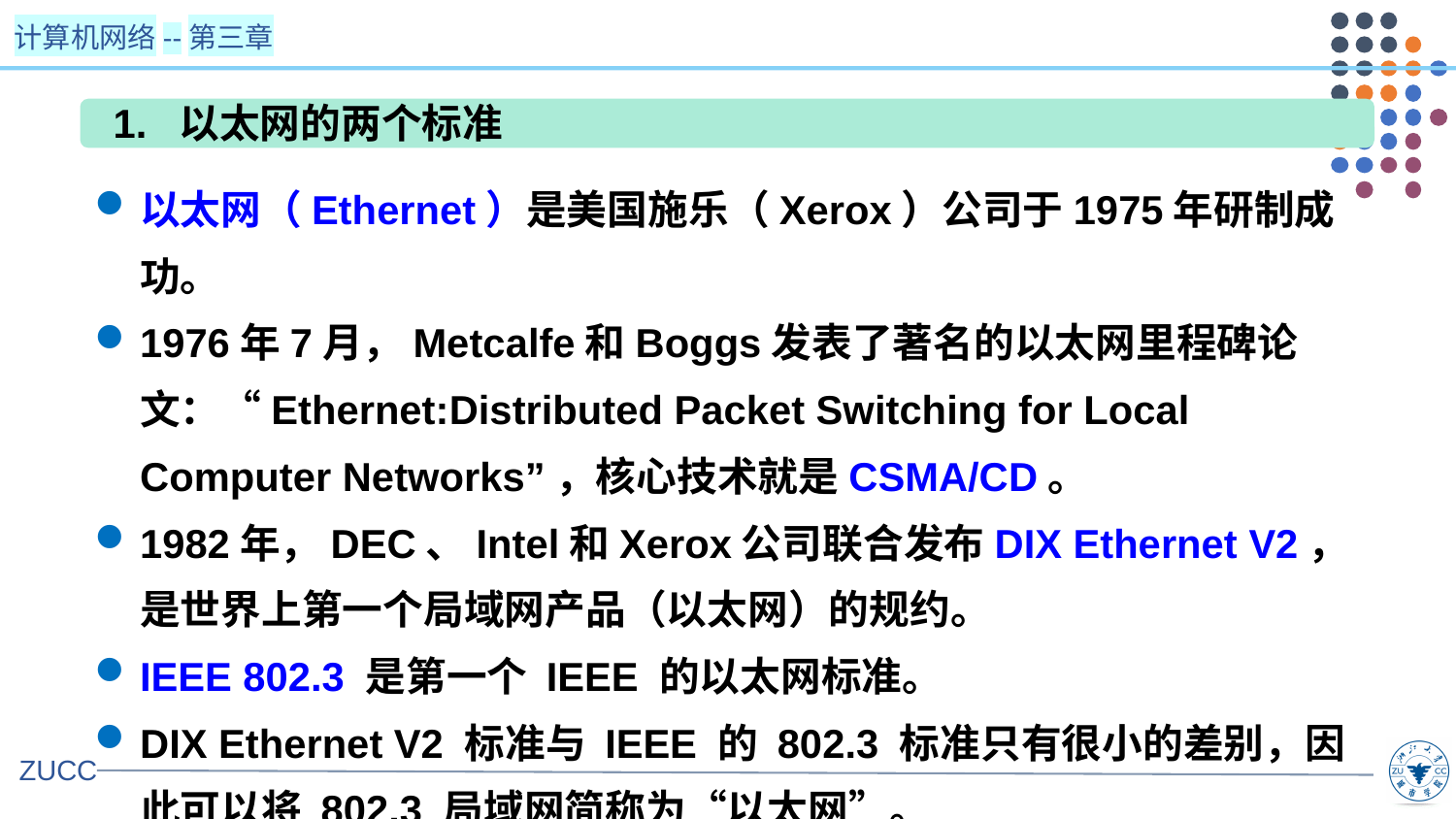

1.  以太网的两个标准

以太网（Ethernet）是美国施乐（Xerox）公司于1975年研制成功。
1976年7月，Metcalfe和Boggs发表了著名的以太网里程碑论文：“Ethernet:Distributed Packet Switching for Local Computer Networks”，核心技术就是CSMA/CD。
1982年，DEC、Intel和Xerox公司联合发布DIX Ethernet V2，是世界上第一个局域网产品（以太网）的规约。
IEEE 802.3 是第一个 IEEE 的以太网标准。
DIX Ethernet V2 标准与 IEEE 的 802.3 标准只有很小的差别，因此可以将 802.3 局域网简称为“以太网”。